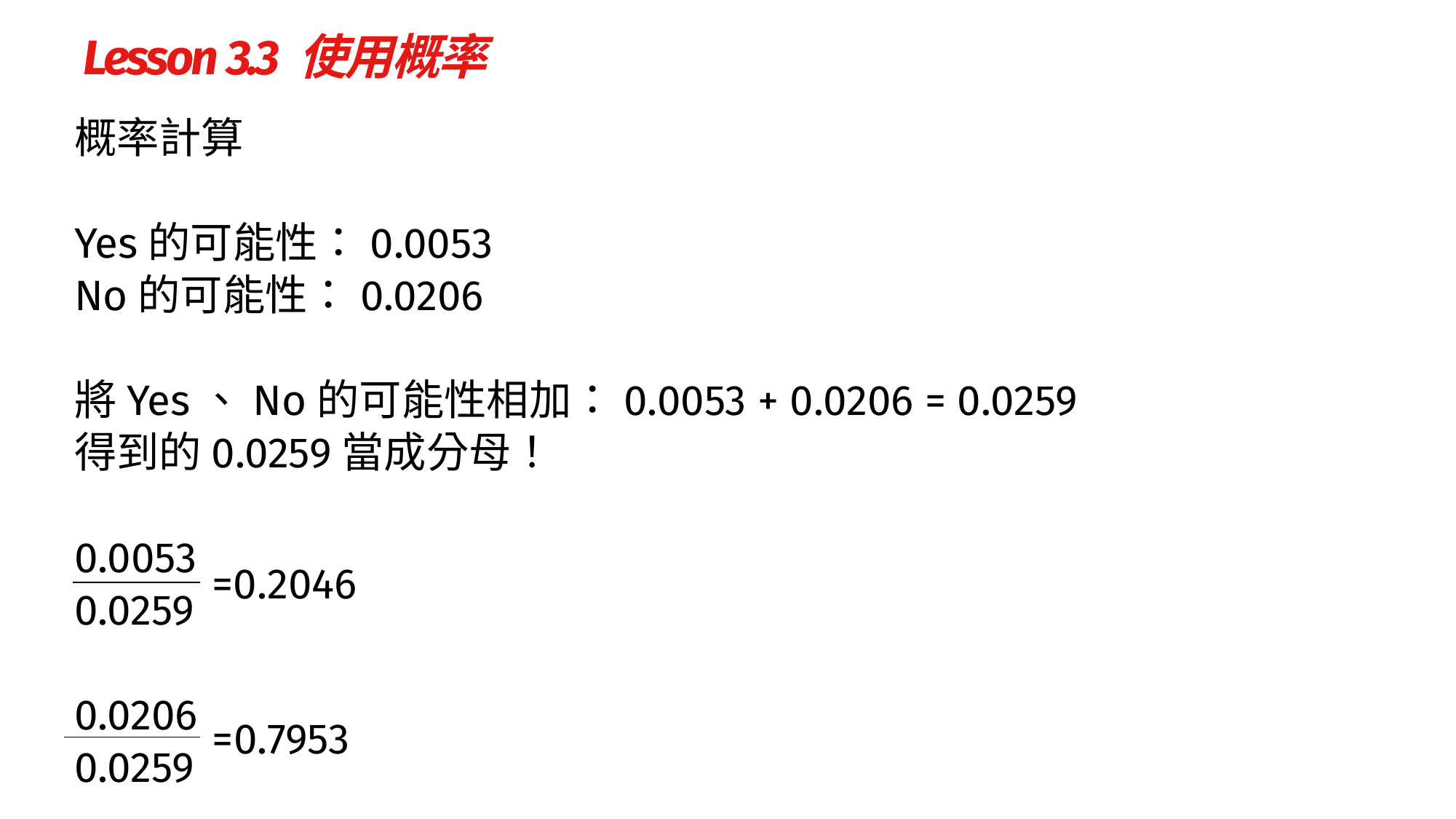

# Lesson 3.3 使用概率
概率計算

Yes的可能性：0.0053
No的可能性：0.0206

將Yes、No的可能性相加：0.0053 + 0.0206 = 0.0259
得到的0.0259當成分母！

0.0053
0.0259

0.0206
0.0259
=0.2046

=0.7953